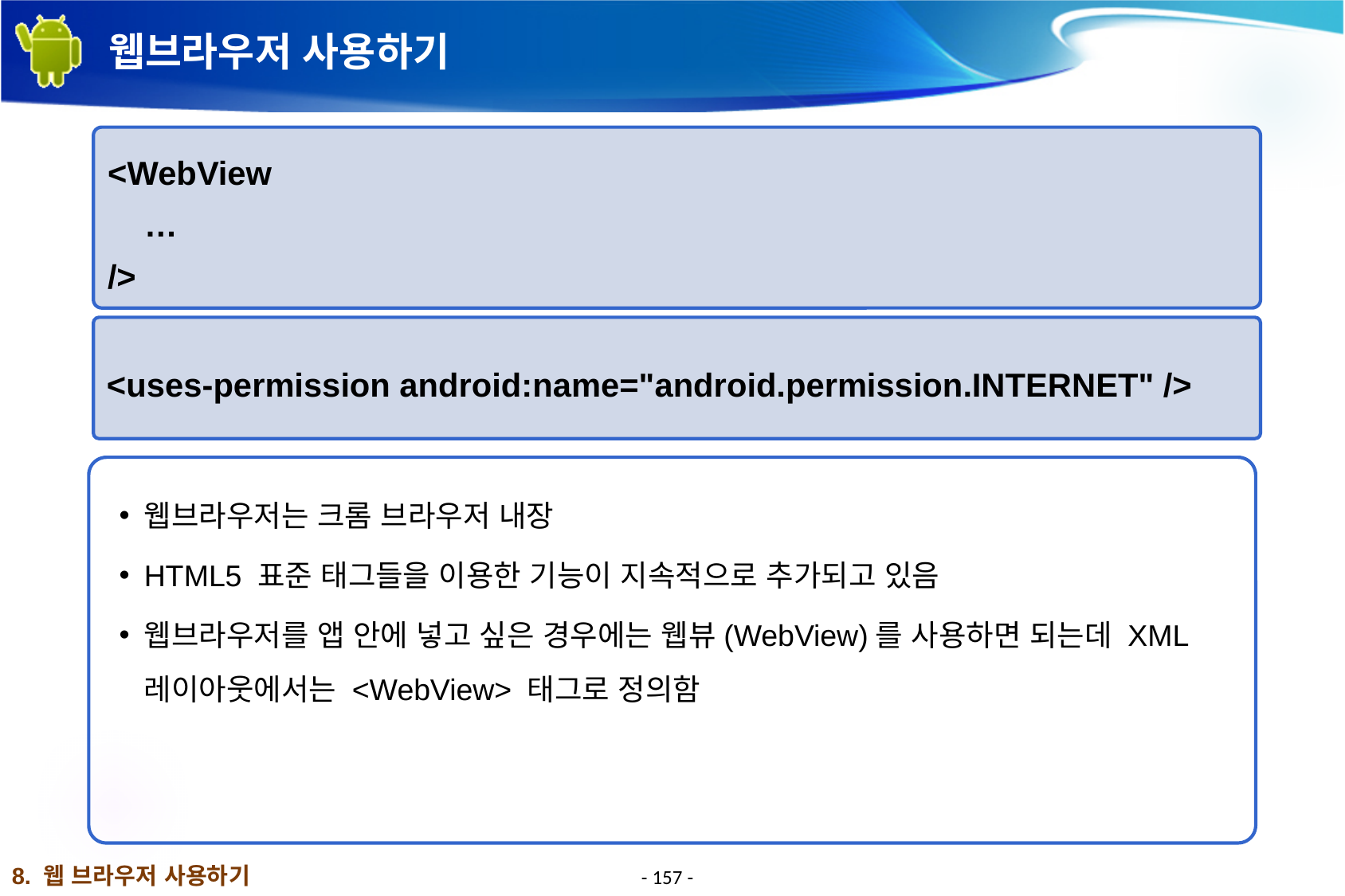

# 웹브라우저 사용하기
<WebView
    …
/>
<uses-permission android:name="android.permission.INTERNET" />

웹브라우저는 크롬 브라우저 내장
HTML5 표준 태그들을 이용한 기능이 지속적으로 추가되고 있음
웹브라우저를 앱 안에 넣고 싶은 경우에는 웹뷰(WebView)를 사용하면 되는데 XML 레이아웃에서는 <WebView> 태그로 정의함

8. 웹 브라우저 사용하기